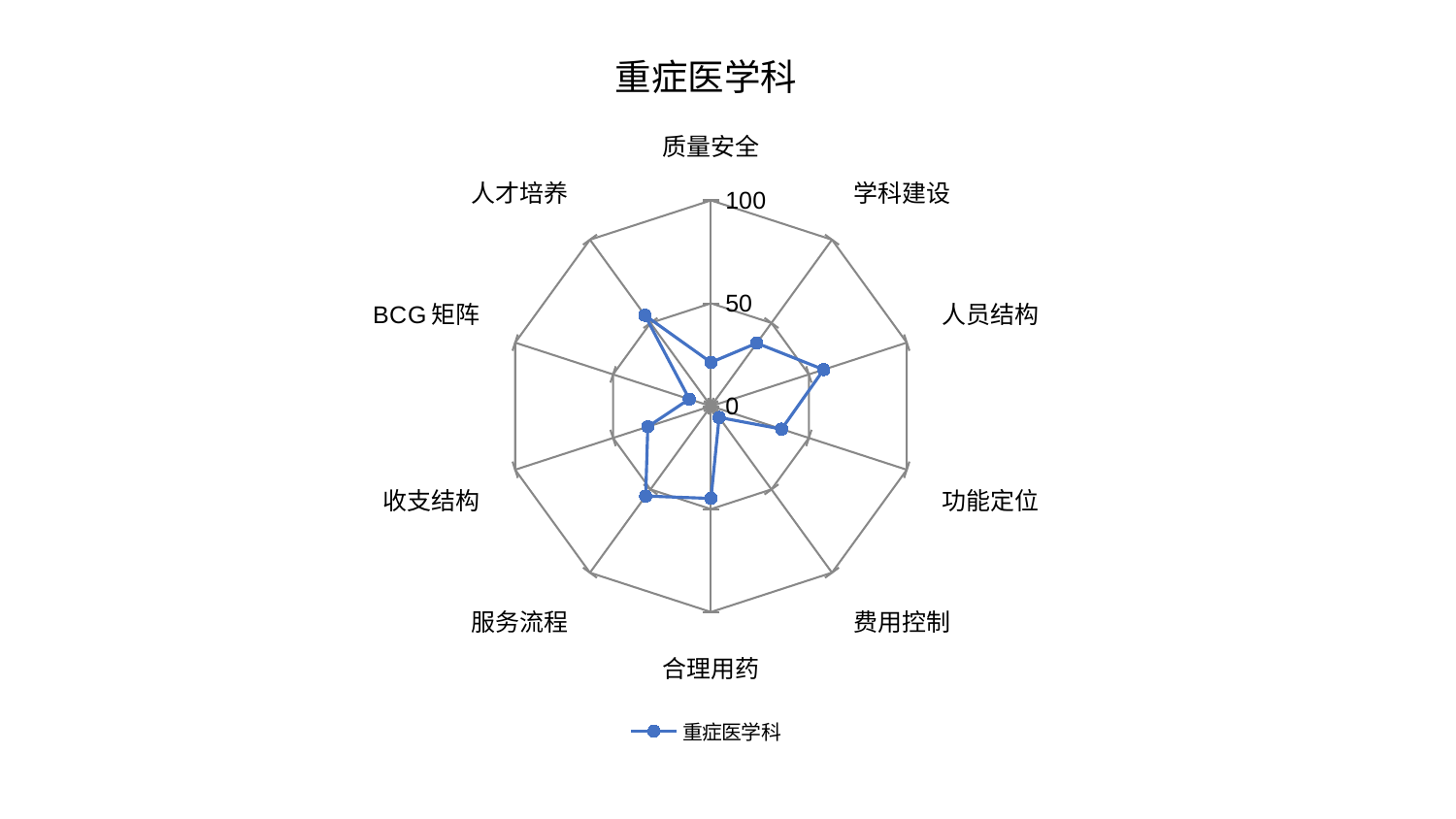

### Chart: 重症医学科

| Category | 重症医学科 |
|---|---|
| 质量安全 | 21.290326992951222 |
| 学科建设 | 37.8617544116537 |
| 人员结构 | 57.566071359560254 |
| 功能定位 | 36.07289621291993 |
| 费用控制 | 6.762300549602438 |
| 合理用药 | 44.84929061556302 |
| 服务流程 | 53.98465911558552 |
| 收支结构 | 32.262483910833716 |
| BCG矩阵 | 11.093912600126723 |
| 人才培养 | 54.64267666748905 |
105